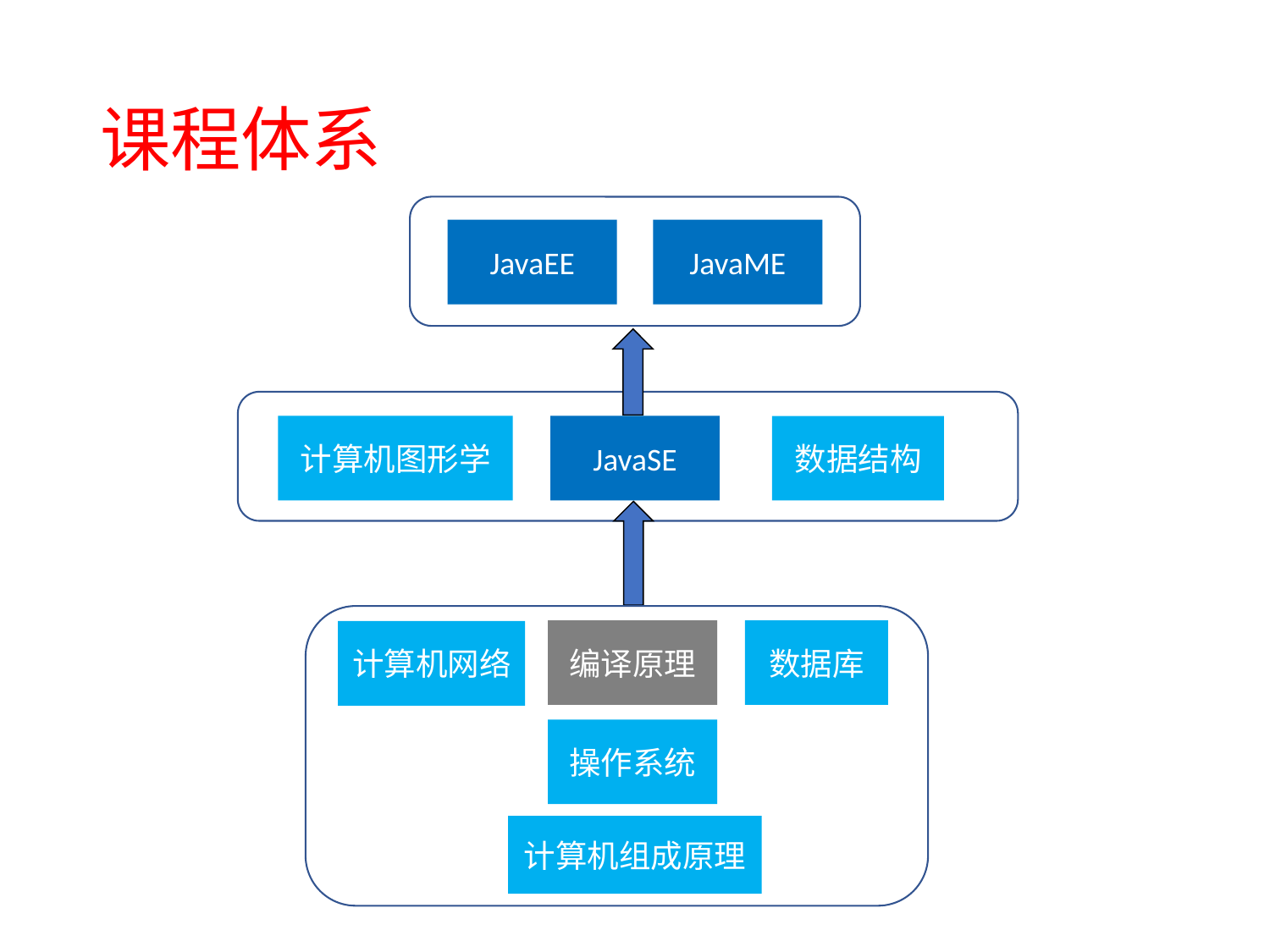

# 课程体系

JavaEE
JavaME

计算机图形学
JavaSE
数据结构

编译原理
数据库
计算机网络
操作系统
计算机组成原理